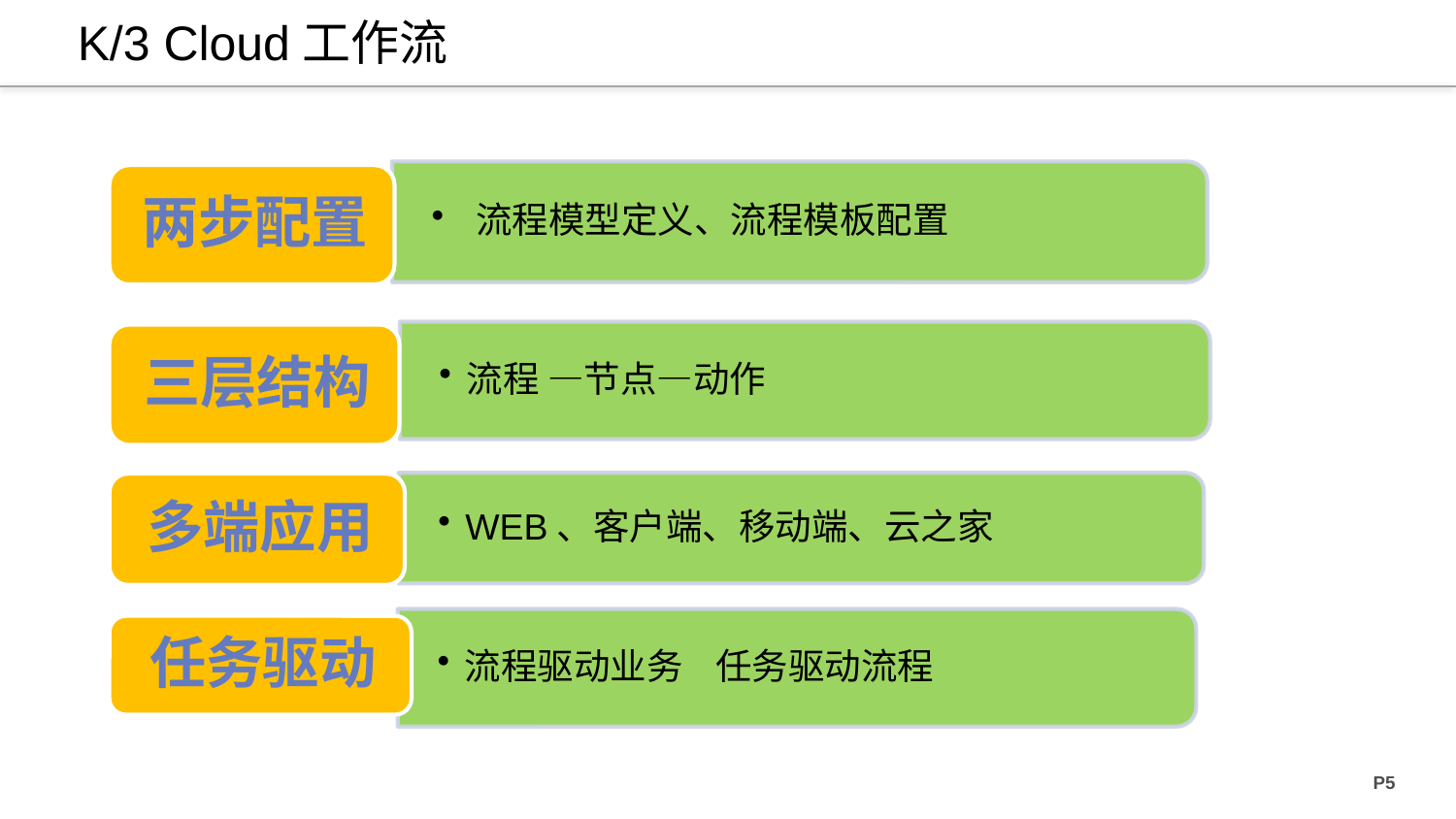

K/3 Cloud工作流
 流程模型定义、流程模板配置
两步配置
流程 —节点—动作
三层结构
WEB、客户端、移动端、云之家
多端应用
流程驱动业务    任务驱动流程
任务驱动
业务流程设计
建立关键绩效指标体系
确定业务流程目标
搭建流程架构
描述现状流程
分析优化流程
业务流程实施
融合BPM与ERP